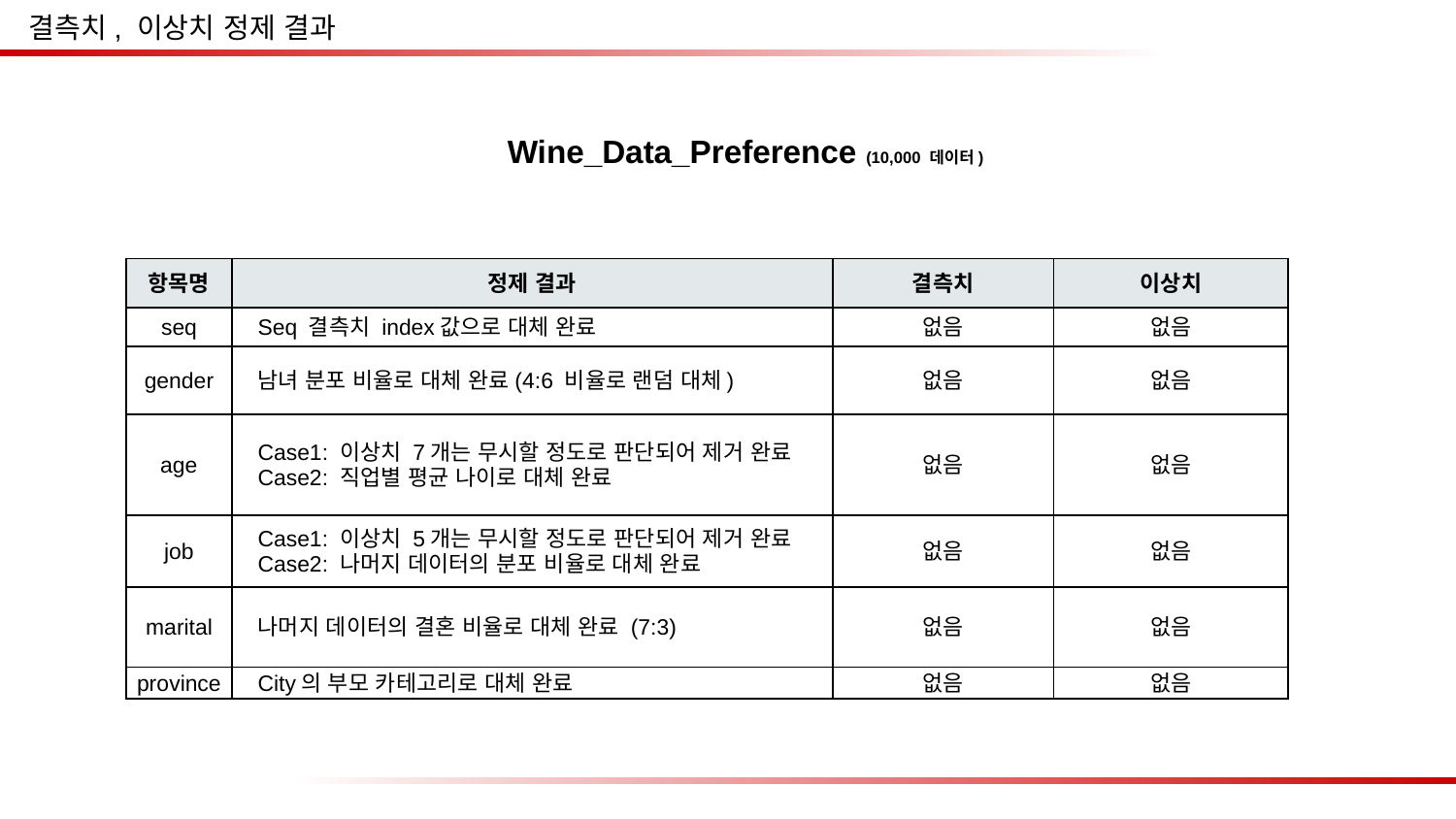

결측치, 이상치 정제 결과

Wine_Data_Preference (10,000 데이터)
| 항목명 | 정제 결과 | 결측치 | 이상치 |
| --- | --- | --- | --- |
| seq | Seq 결측치 index값으로 대체 완료 | 없음 | 없음 |
| gender | 남녀 분포 비율로 대체 완료(4:6 비율로 랜덤 대체) | 없음 | 없음 |
| age | Case1: 이상치 7개는 무시할 정도로 판단되어 제거 완료 Case2: 직업별 평균 나이로 대체 완료 | 없음 | 없음 |
| job | Case1: 이상치 5개는 무시할 정도로 판단되어 제거 완료 Case2: 나머지 데이터의 분포 비율로 대체 완료 | 없음 | 없음 |
| marital | 나머지 데이터의 결혼 비율로 대체 완료 (7:3) | 없음 | 없음 |
| province | City의 부모 카테고리로 대체 완료 | 없음 | 없음 |